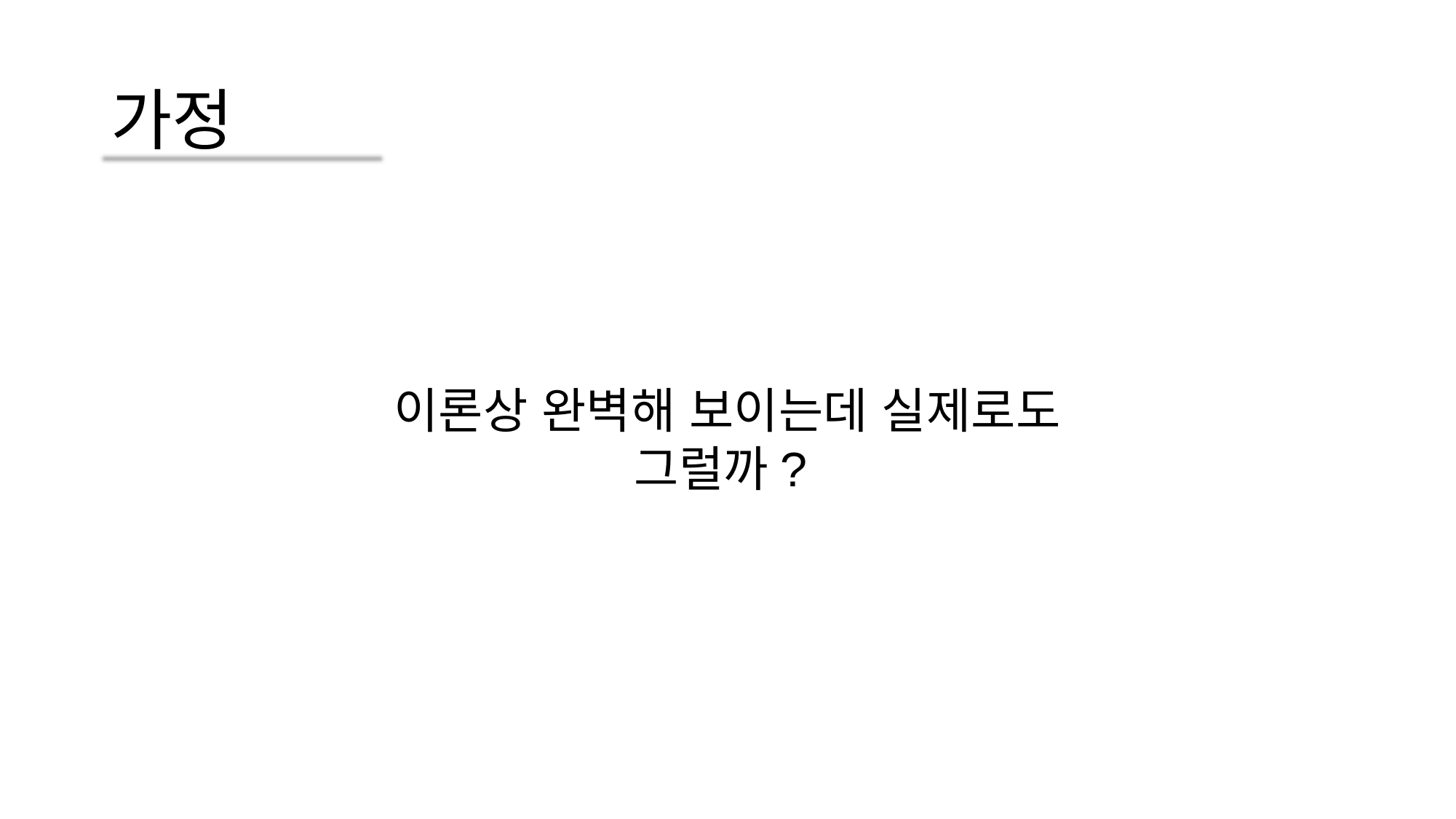

# 가정

이론상 완벽해 보이는데 실제로도 그럴까?